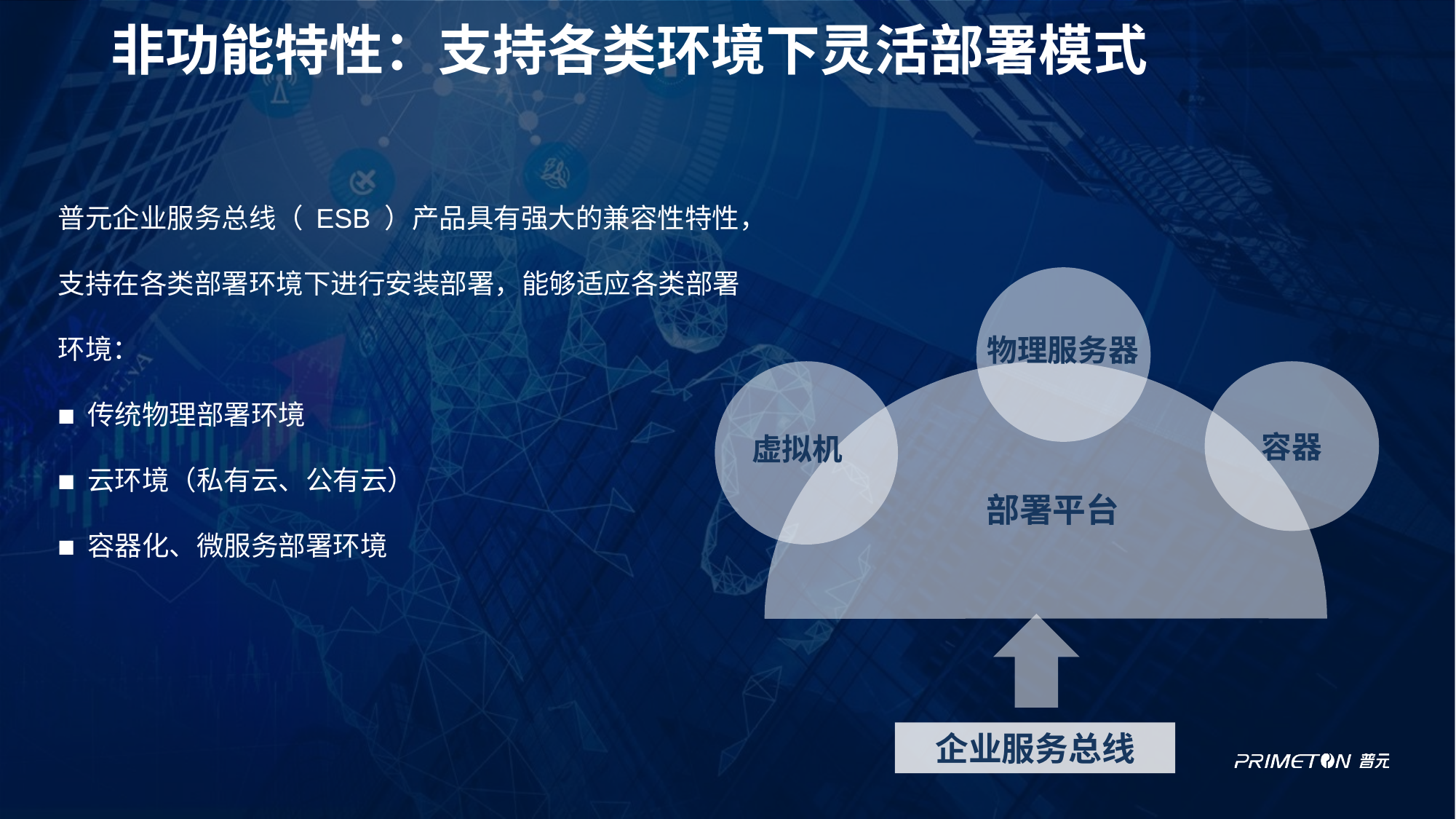

# 非功能特性：支持各类环境下灵活部署模式
普元企业服务总线（ ESB ）产品具有强大的兼容性特性，支持在各类部署环境下进行安装部署，能够适应各类部署环境：
◼ 传统物理部署环境
◼ 云环境（私有云、公有云）
◼ 容器化、微服务部署环境

物理服务器

虚拟机

容器
部署平台

企业服务总线